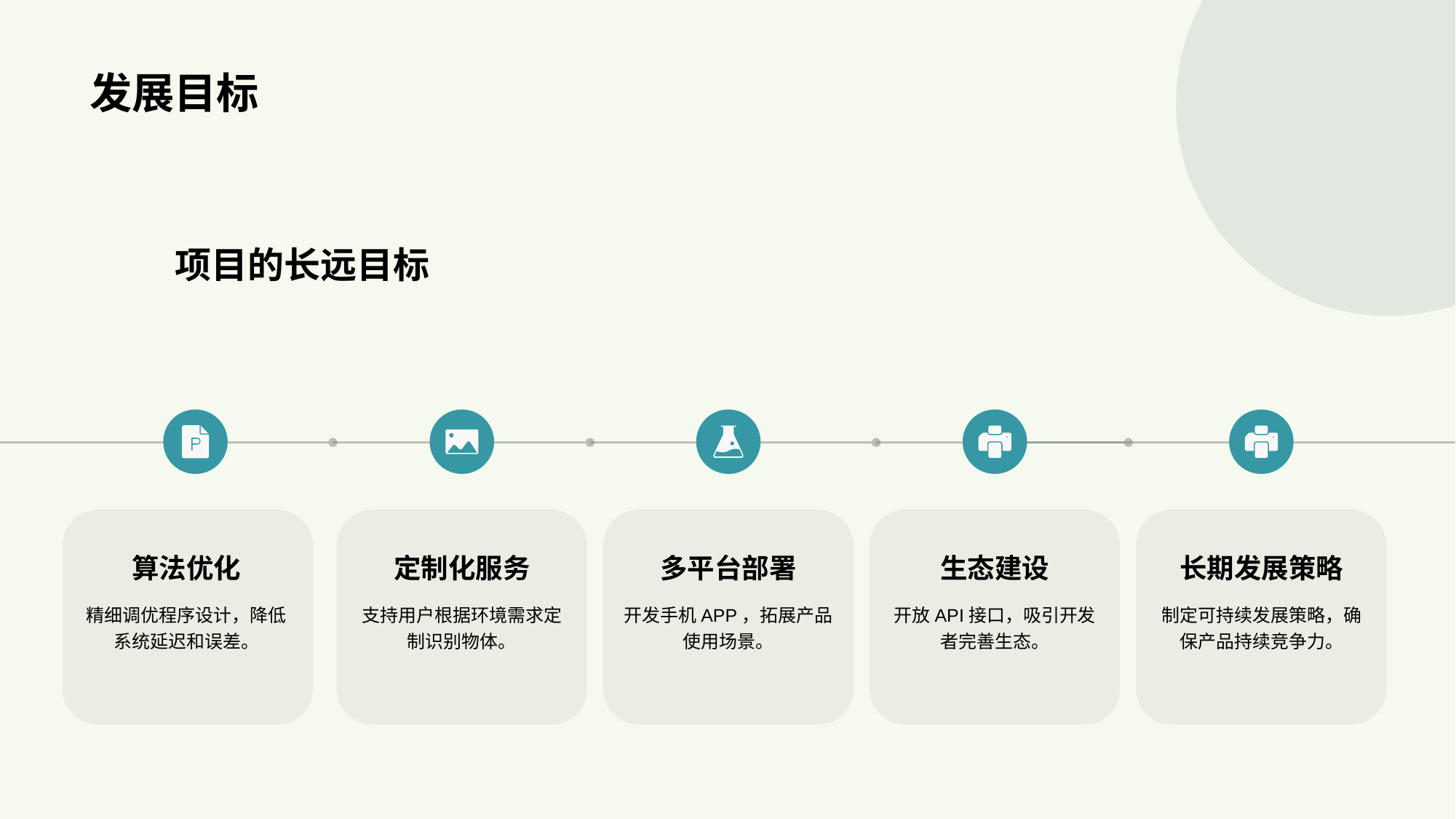

项目的长远目标

算法优化
精细调优程序设计，降低系统延迟和误差。

定制化服务
支持用户根据环境需求定制识别物体。

多平台部署
开发手机APP，拓展产品使用场景。

生态建设
开放API接口，吸引开发者完善生态。

长期发展策略
制定可持续发展策略，确保产品持续竞争力。
# 发展目标